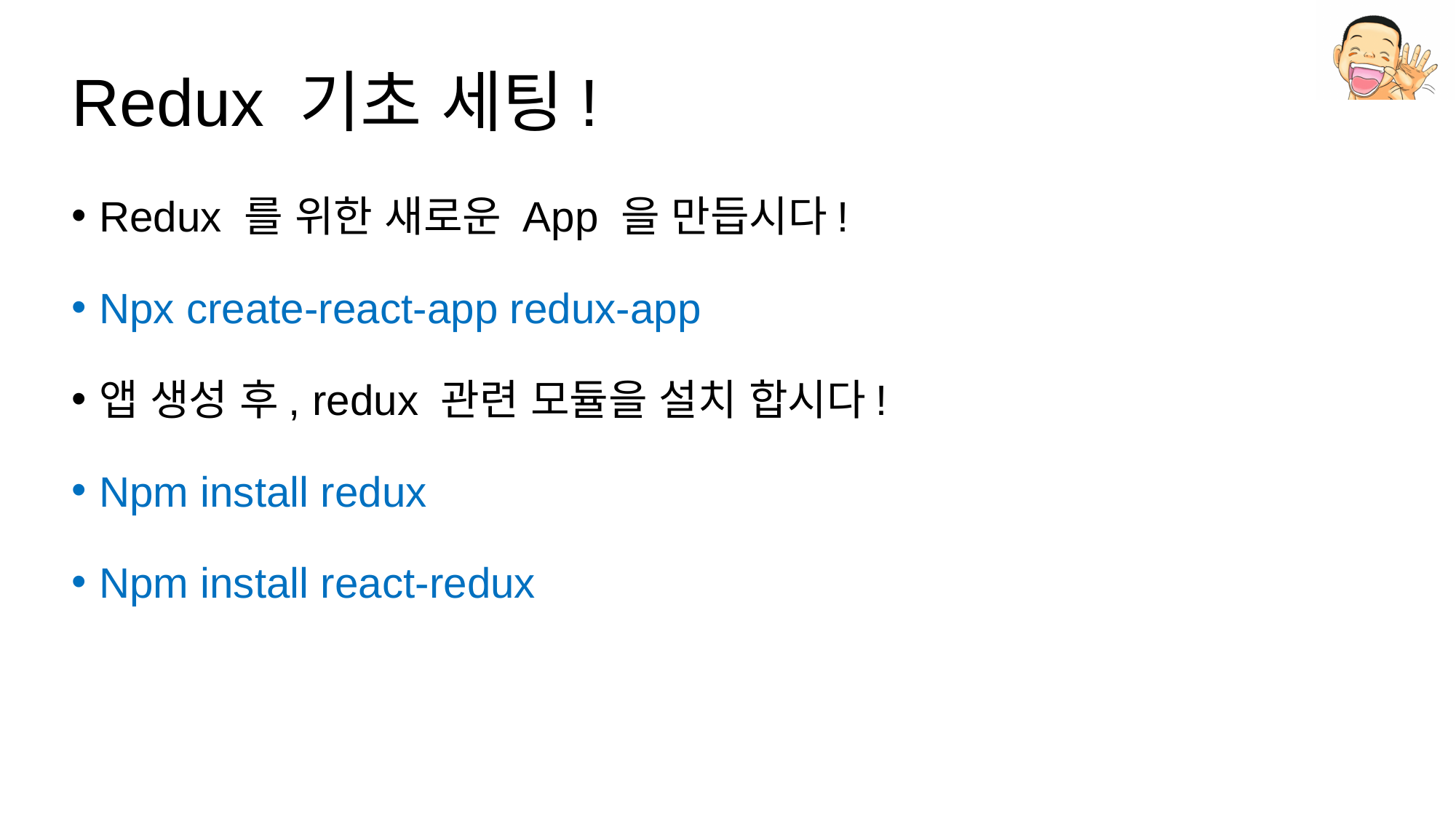

# Redux 기초 세팅!
Redux 를 위한 새로운 App 을 만듭시다!
Npx create-react-app redux-app
앱 생성 후, redux 관련 모듈을 설치 합시다!
Npm install redux
Npm install react-redux